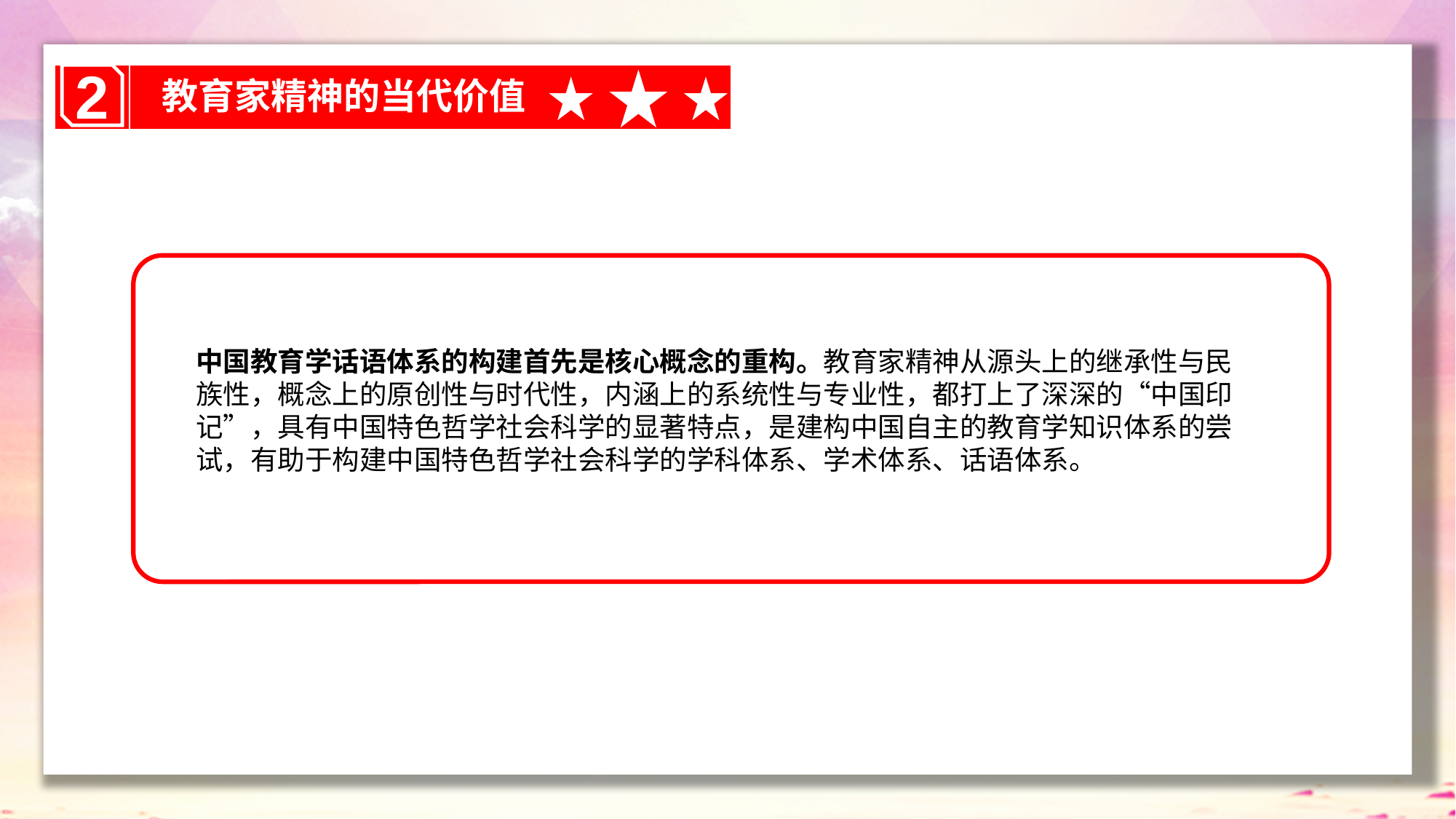

3
2

教育家精神的当代价值

中国教育学话语体系的构建首先是核心概念的重构。教育家精神从源头上的继承性与民族性，概念上的原创性与时代性，内涵上的系统性与专业性，都打上了深深的“中国印记”，具有中国特色哲学社会科学的显著特点，是建构中国自主的教育学知识体系的尝试，有助于构建中国特色哲学社会科学的学科体系、学术体系、话语体系。